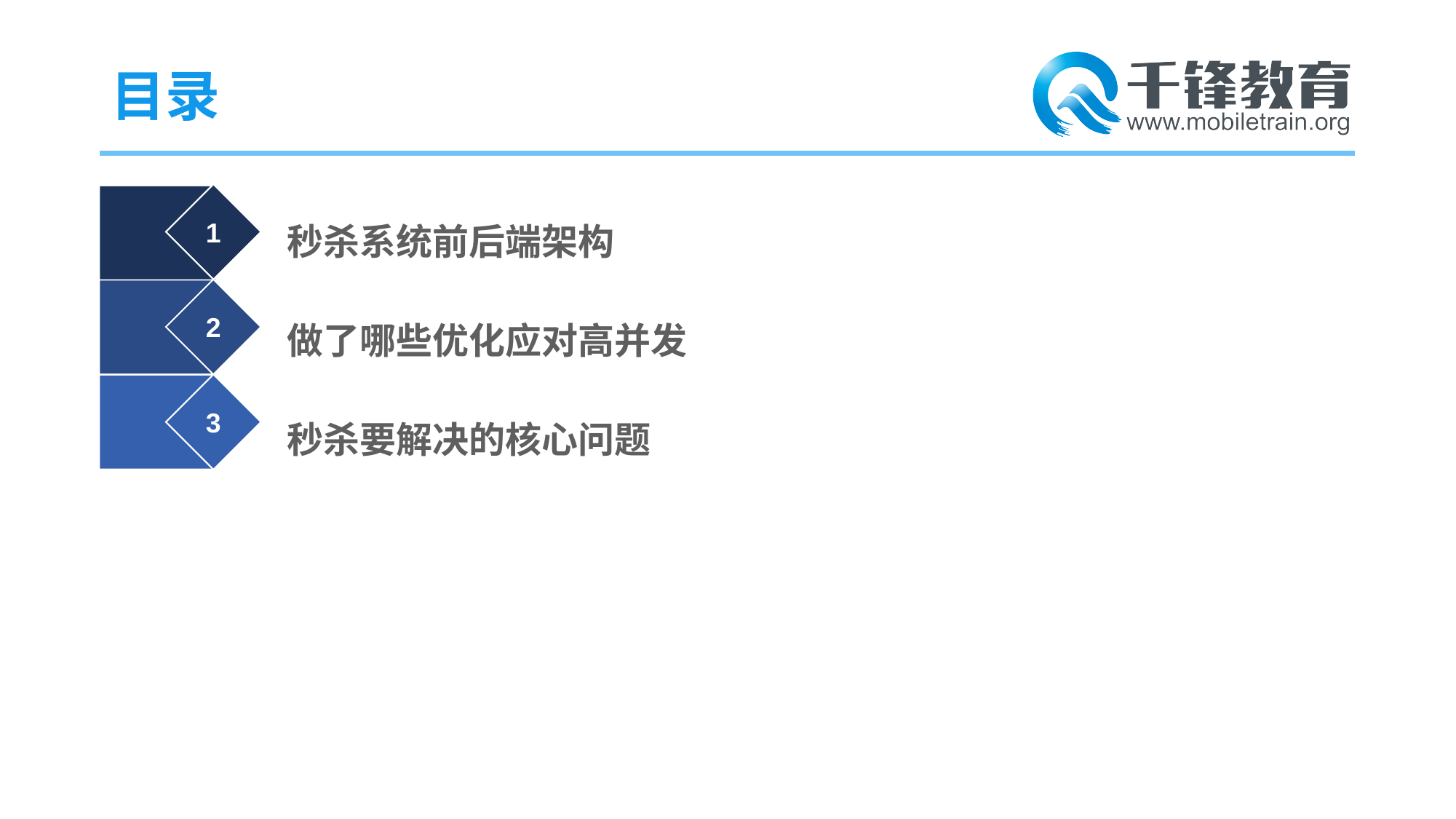

# 目录
1

秒杀系统前后端架构
做了哪些优化应对高并发
秒杀要解决的核心问题

2

3